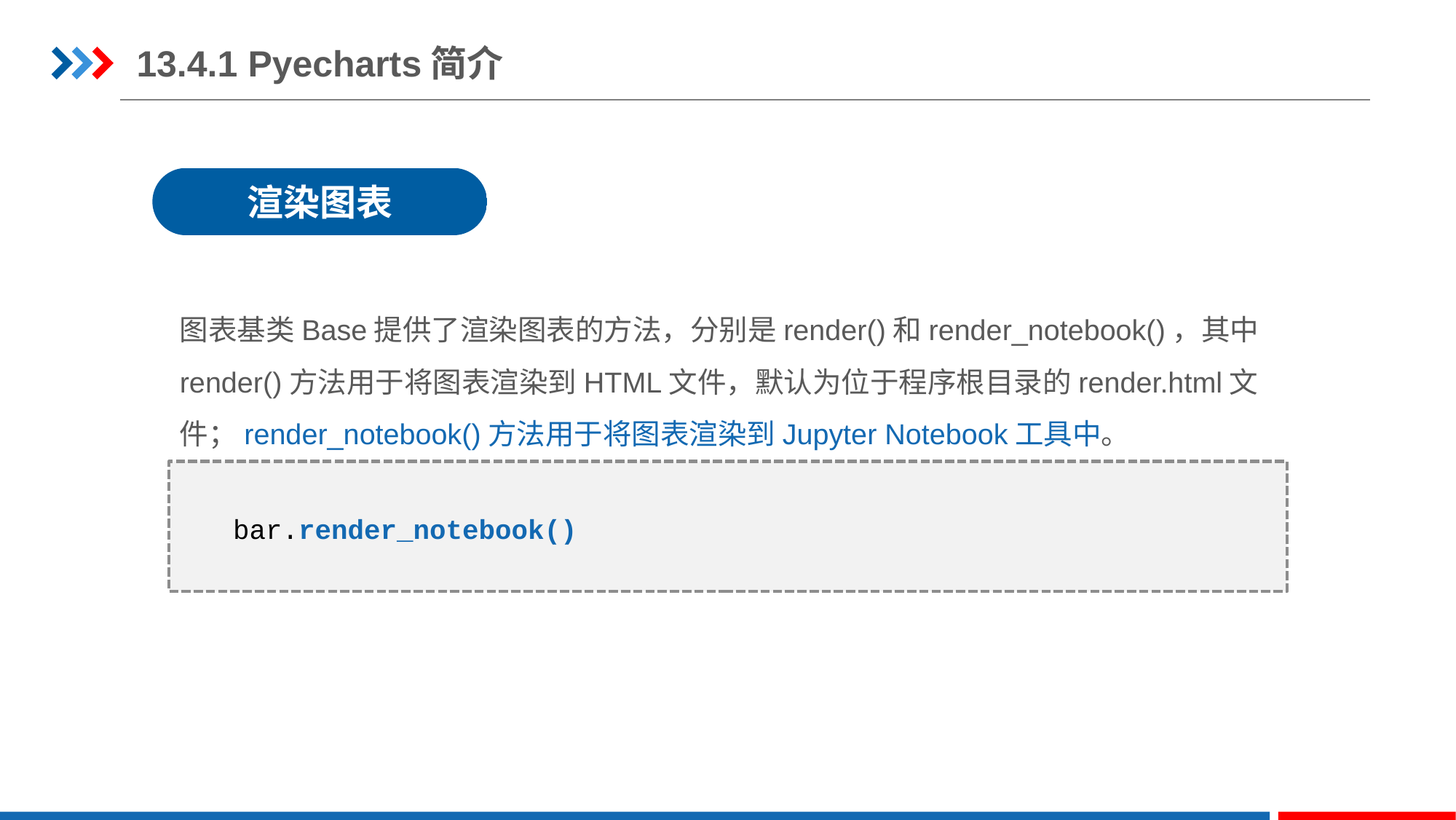

13.4.1 Pyecharts简介
渲染图表
图表基类Base提供了渲染图表的方法，分别是render()和render_notebook()，其中render()方法用于将图表渲染到HTML文件，默认为位于程序根目录的render.html文件；render_notebook()方法用于将图表渲染到Jupyter Notebook工具中。

bar.render_notebook()